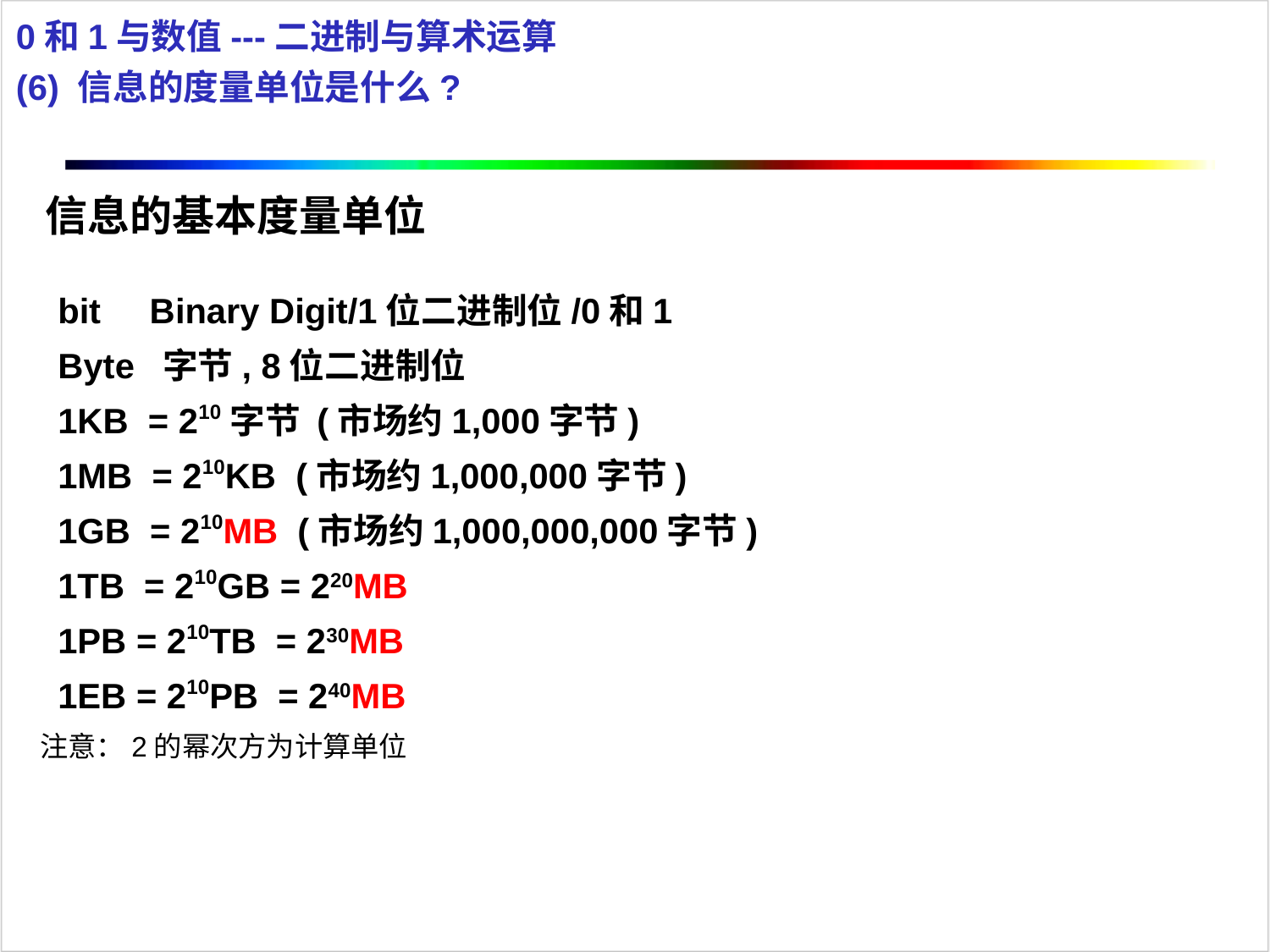

0和1与数值---二进制与算术运算
(6) 信息的度量单位是什么?
信息的基本度量单位
  bit     Binary Digit/1位二进制位/0和1
  Byte  字节, 8位二进制位
  1KB  = 210字节 (市场约1,000字节)
  1MB  = 210KB  (市场约1,000,000字节)
  1GB  = 210MB  (市场约1,000,000,000字节)
  1TB  = 210GB = 220MB
  1PB = 210TB  = 230MB
  1EB = 210PB  = 240MB
注意：2的幂次方为计算单位